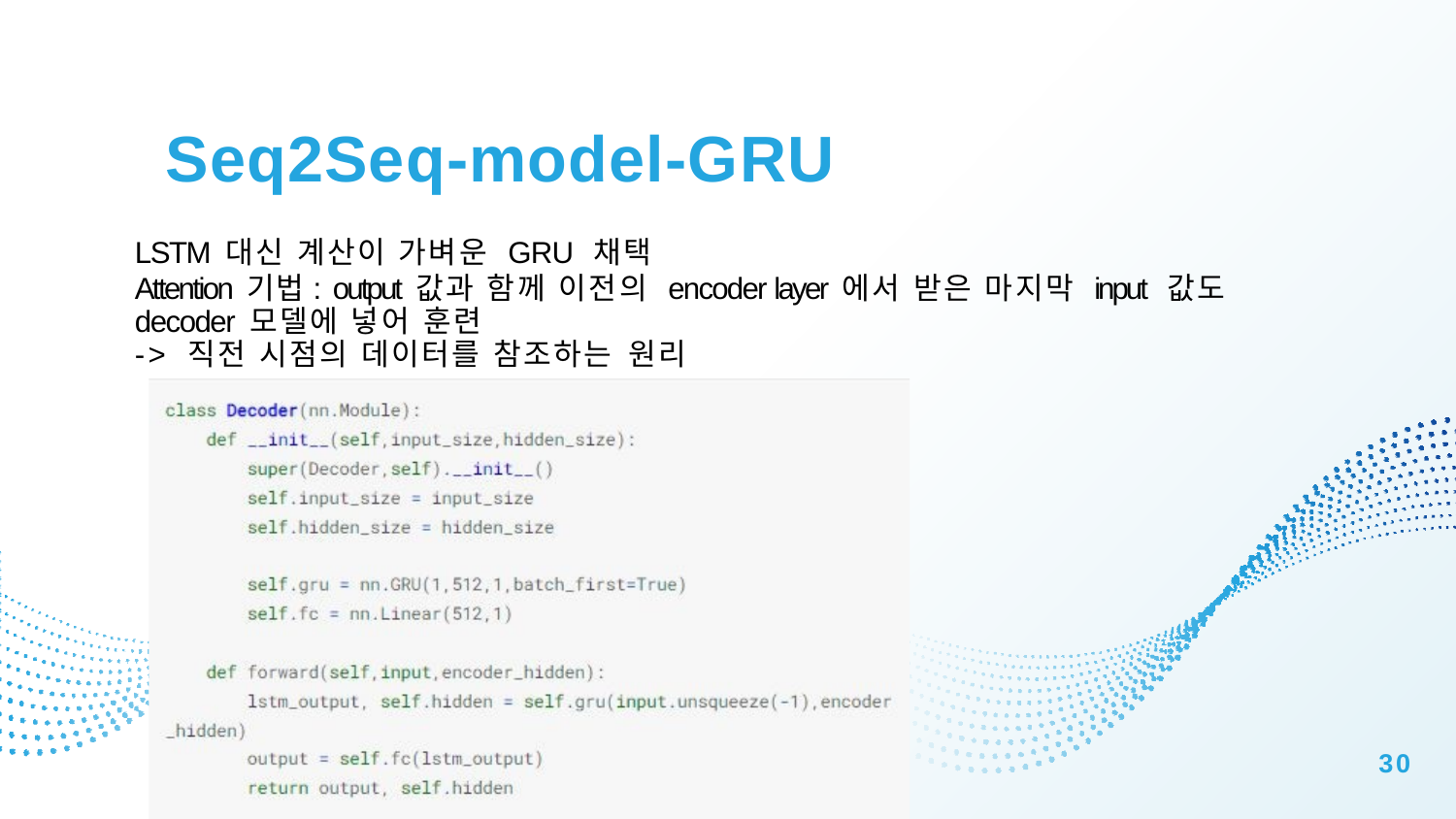

# Seq2Seq-model-GRU
LSTM 대신 계산이 가벼운 GRU 채택
Attention 기법: output 값과 함께 이전의 encoder layer 에서 받은 마지막 input  값도  decoder 모델에 넣어 훈련
-> 직전 시점의 데이터를 참조하는 원리

30